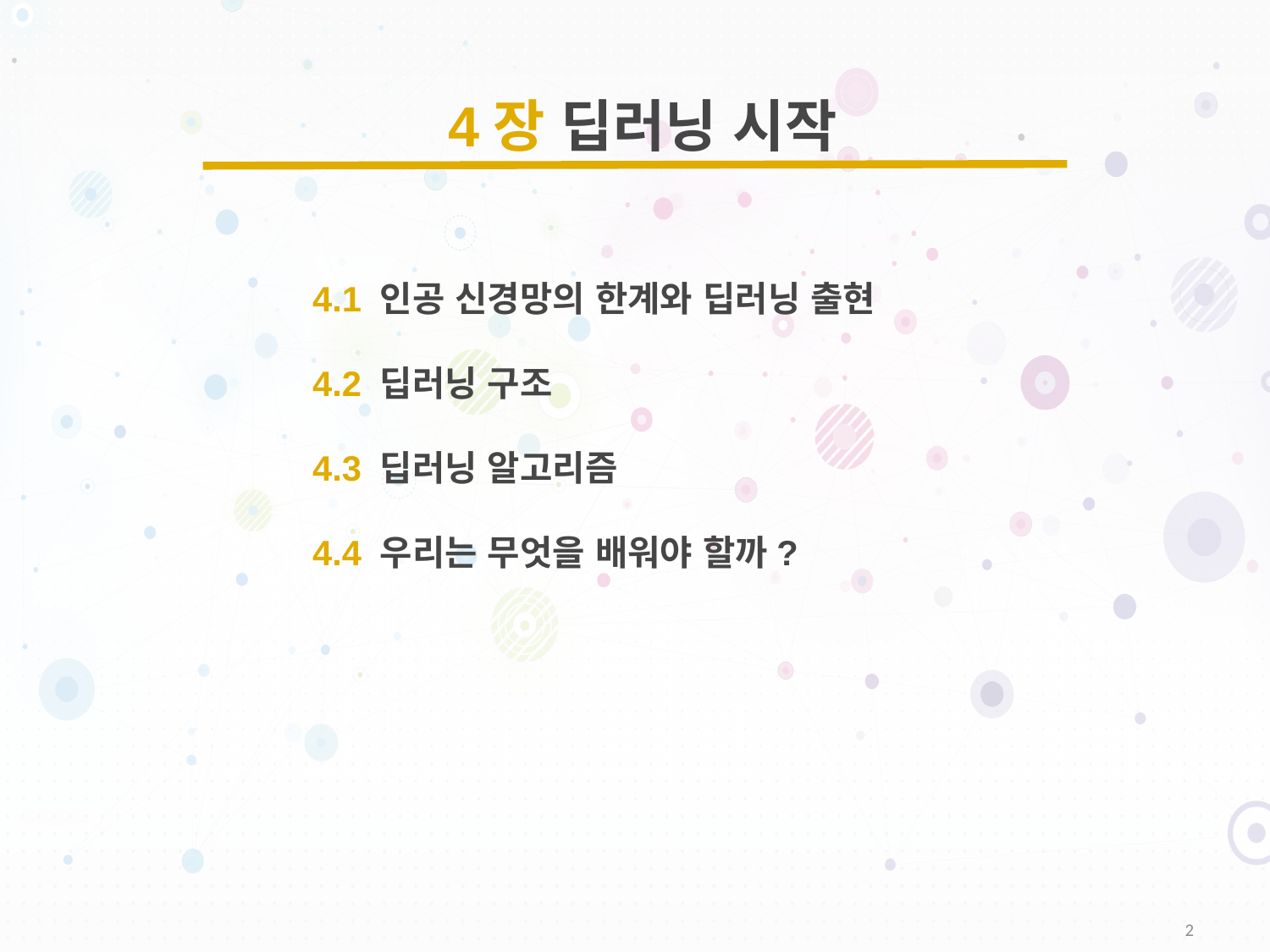

4장 딥러닝 시작
4.1 인공 신경망의 한계와 딥러닝 출현
4.2 딥러닝 구조
4.3 딥러닝 알고리즘
4.4 우리는 무엇을 배워야 할까?
2